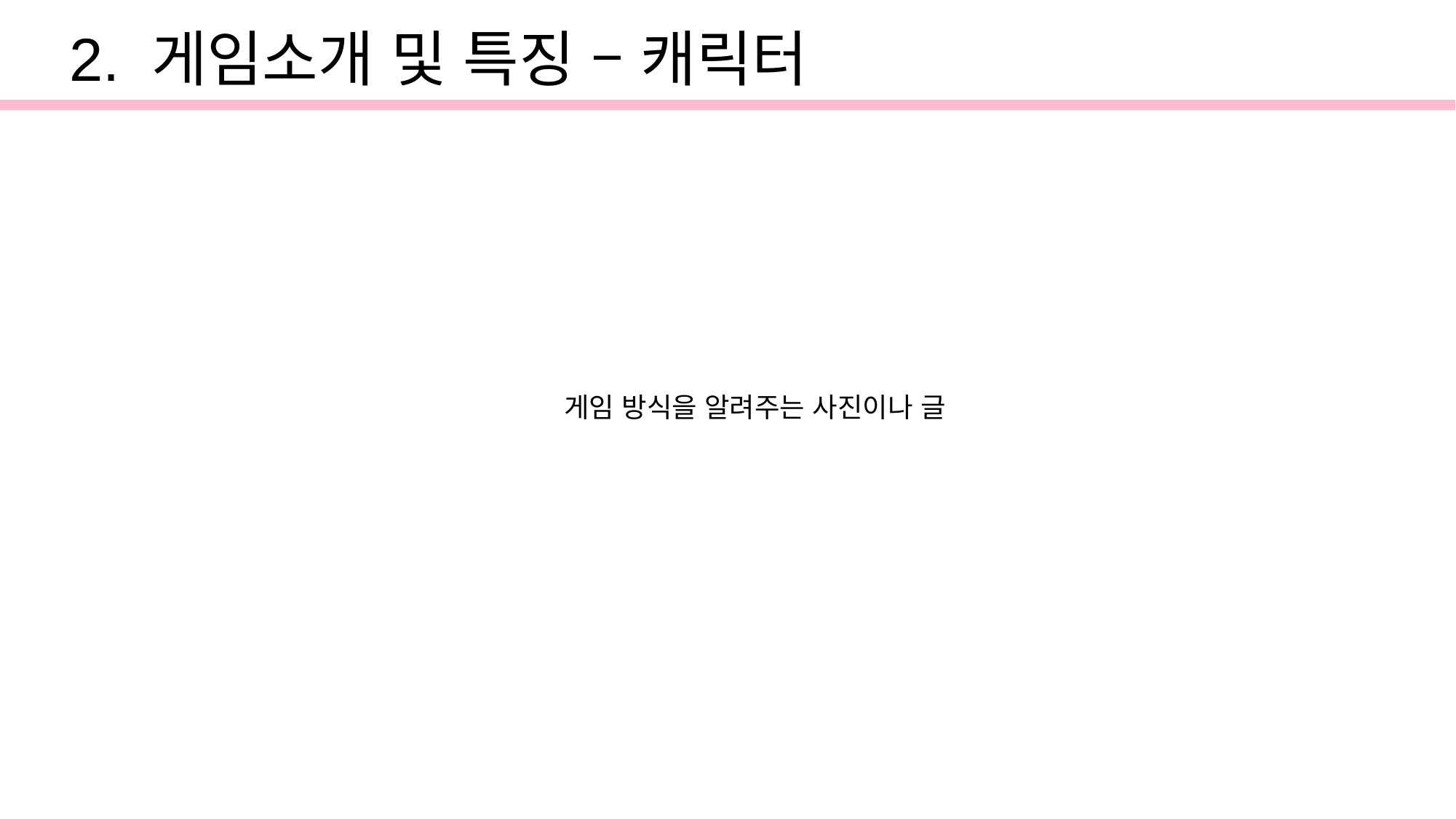

2. 게임소개 및 특징 – 캐릭터

게임 방식을 알려주는 사진이나 글